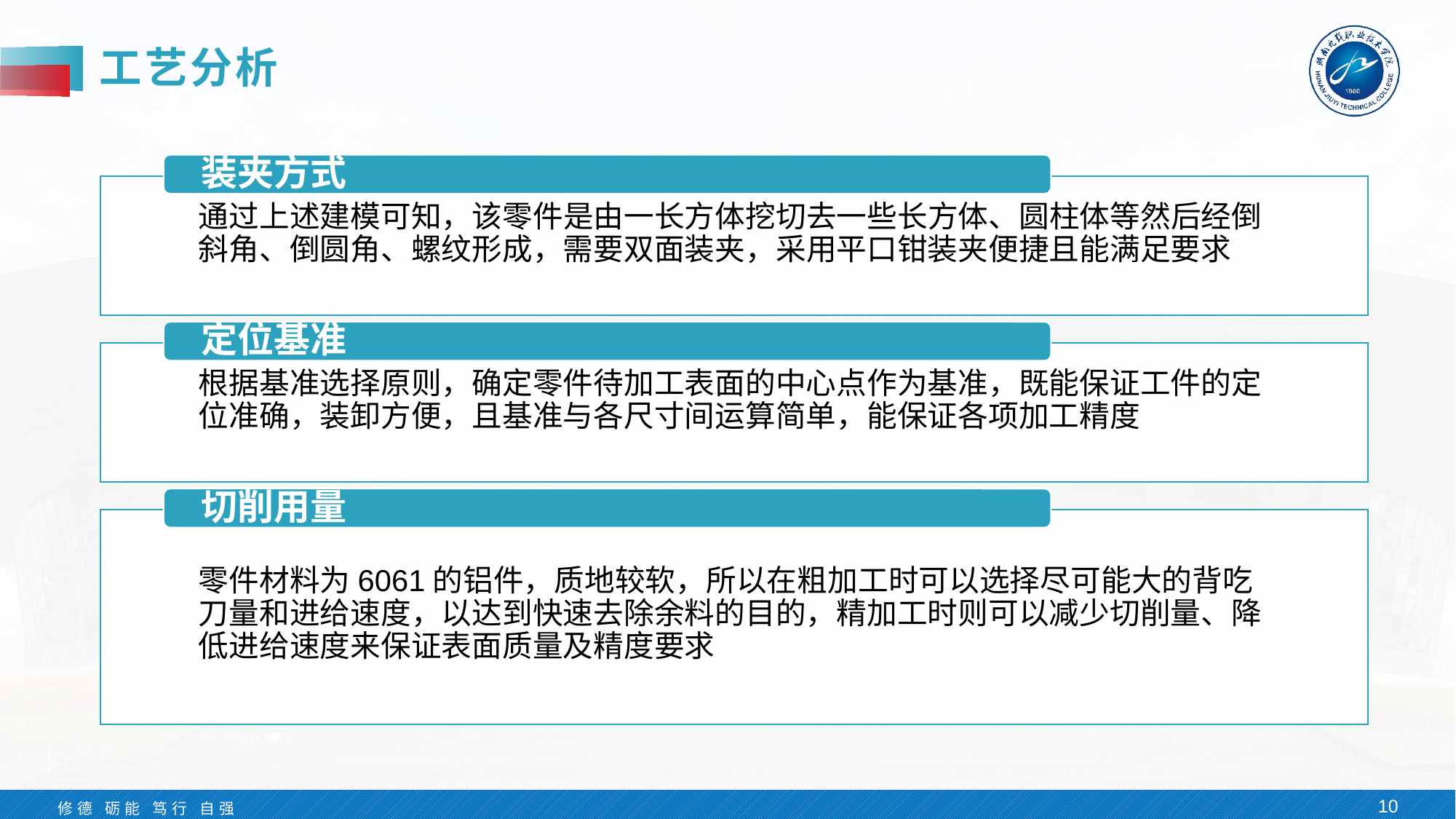

# 工艺分析
通过上述建模可知，该零件是由一长方体挖切去一些长方体、圆柱体等然后经倒斜角、倒圆角、螺纹形成，需要双面装夹，采用平口钳装夹便捷且能满足要求
装夹方式
根据基准选择原则，确定零件待加工表面的中心点作为基准，既能保证工件的定位准确，装卸方便，且基准与各尺寸间运算简单，能保证各项加工精度
定位基准

零件材料为6061的铝件，质地较软，所以在粗加工时可以选择尽可能大的背吃刀量和进给速度，以达到快速去除余料的目的，精加工时则可以减少切削量、降低进给速度来保证表面质量及精度要求
切削用量
10